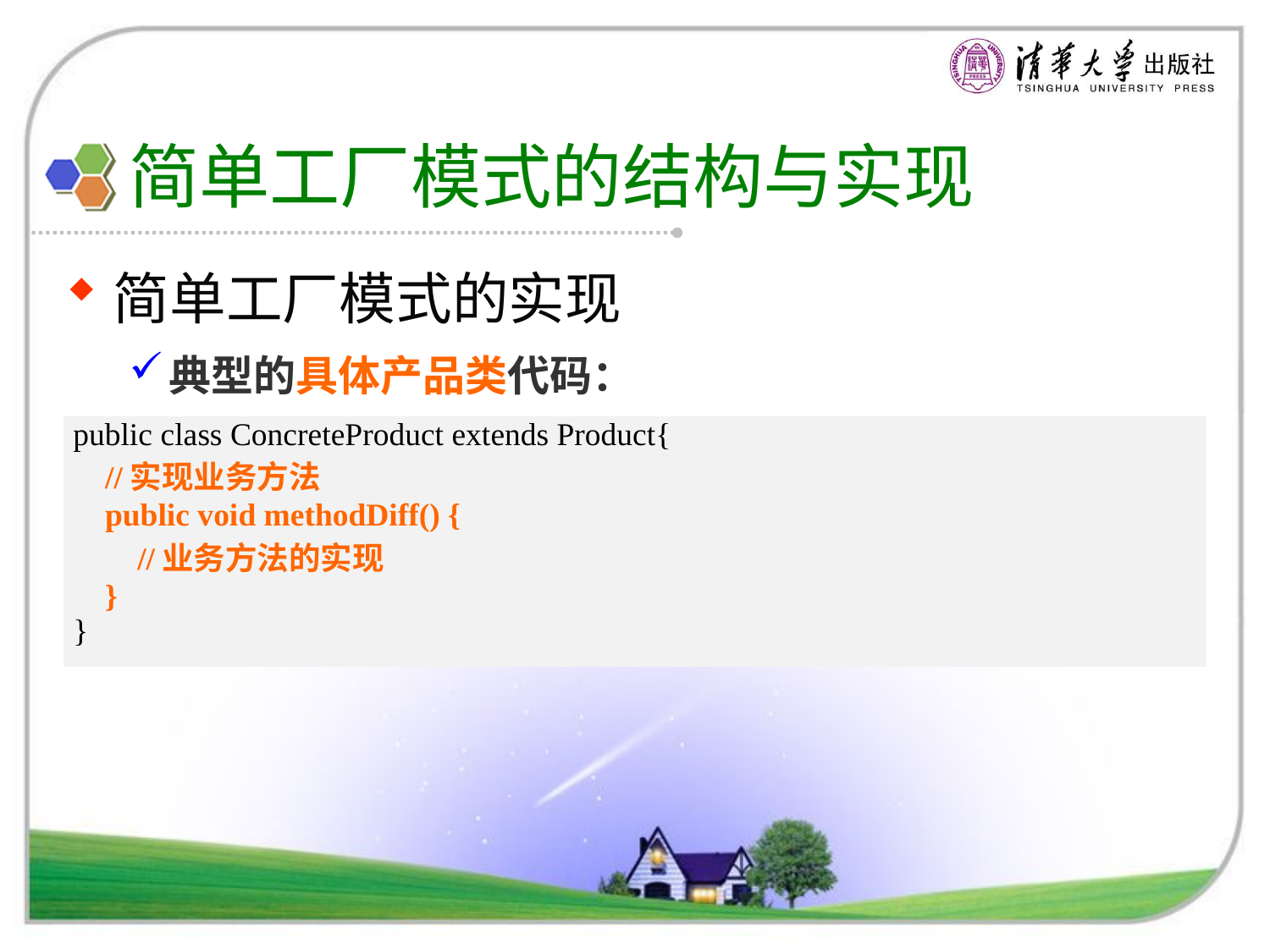

# 简单工厂模式的结构与实现
简单工厂模式的实现
典型的具体产品类代码：
| public class ConcreteProduct extends Product{ //实现业务方法 public void methodDiff() { //业务方法的实现 } } |
| --- |